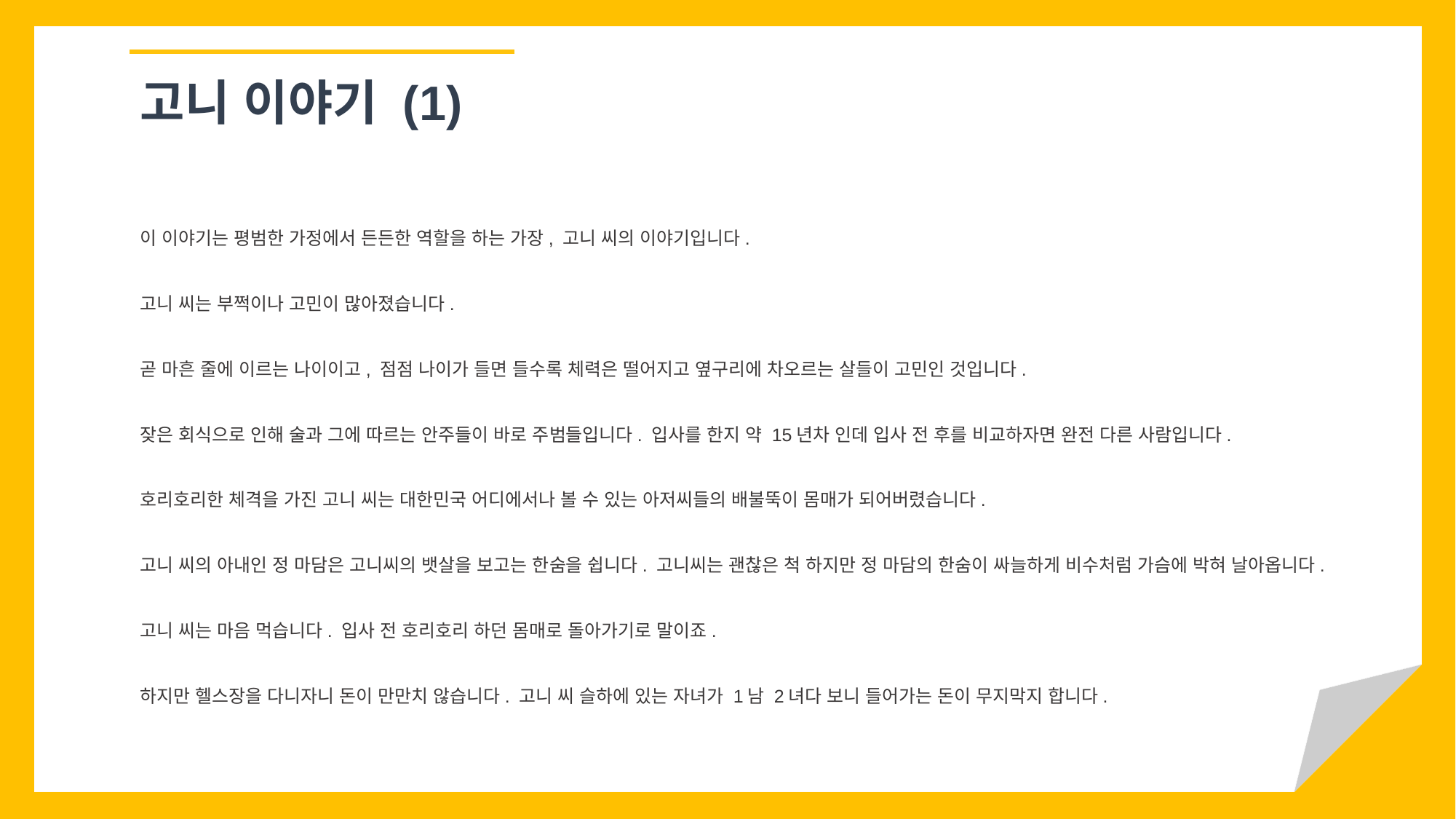

고니 이야기 (1)

이 이야기는 평범한 가정에서 든든한 역할을 하는 가장, 고니 씨의 이야기입니다.

고니 씨는 부쩍이나 고민이 많아졌습니다.

곧 마흔 줄에 이르는 나이이고, 점점 나이가 들면 들수록 체력은 떨어지고 옆구리에 차오르는 살들이 고민인 것입니다.

잦은 회식으로 인해 술과 그에 따르는 안주들이 바로 주범들입니다. 입사를 한지 약 15년차 인데 입사 전 후를 비교하자면 완전 다른 사람입니다.

호리호리한 체격을 가진 고니 씨는 대한민국 어디에서나 볼 수 있는 아저씨들의 배불뚝이 몸매가 되어버렸습니다.

고니 씨의 아내인 정 마담은 고니씨의 뱃살을 보고는 한숨을 쉽니다. 고니씨는 괜찮은 척 하지만 정 마담의 한숨이 싸늘하게 비수처럼 가슴에 박혀 날아옵니다.

고니 씨는 마음 먹습니다. 입사 전 호리호리 하던 몸매로 돌아가기로 말이죠.

하지만 헬스장을 다니자니 돈이 만만치 않습니다. 고니 씨 슬하에 있는 자녀가 1남 2녀다 보니 들어가는 돈이 무지막지 합니다.